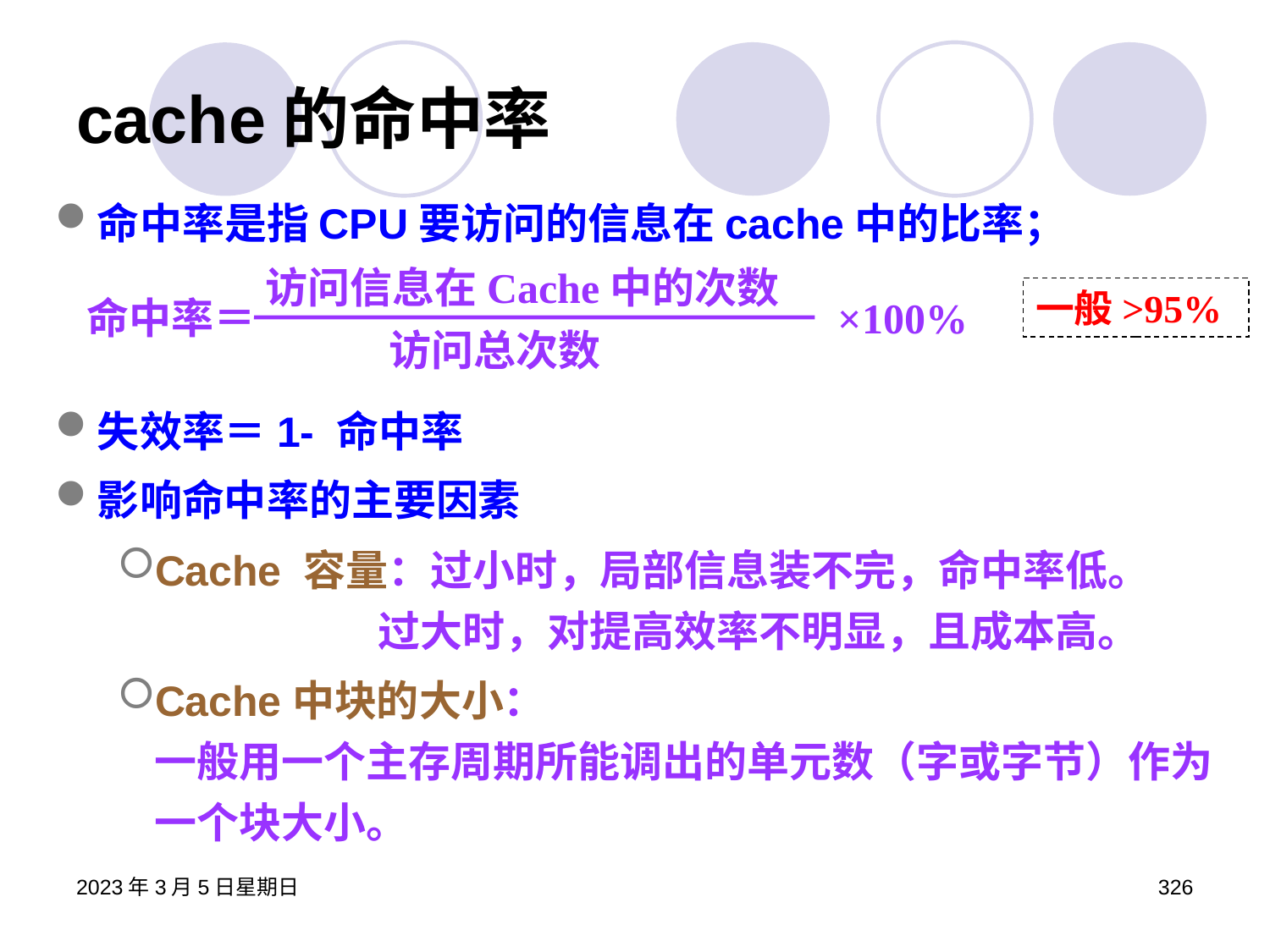

# cache的命中率
命中率是指CPU要访问的信息在cache中的比率；

失效率＝1- 命中率
影响命中率的主要因素
Cache 容量：过小时，局部信息装不完，命中率低。
            	         过大时，对提高效率不明显，且成本高。
Cache中块的大小：
一般用一个主存周期所能调出的单元数（字或字节）作为一个块大小。
访问信息在Cache中的次数
命中率＝
×100%

访问总次数
一般>95%
2023年3月5日星期日
326